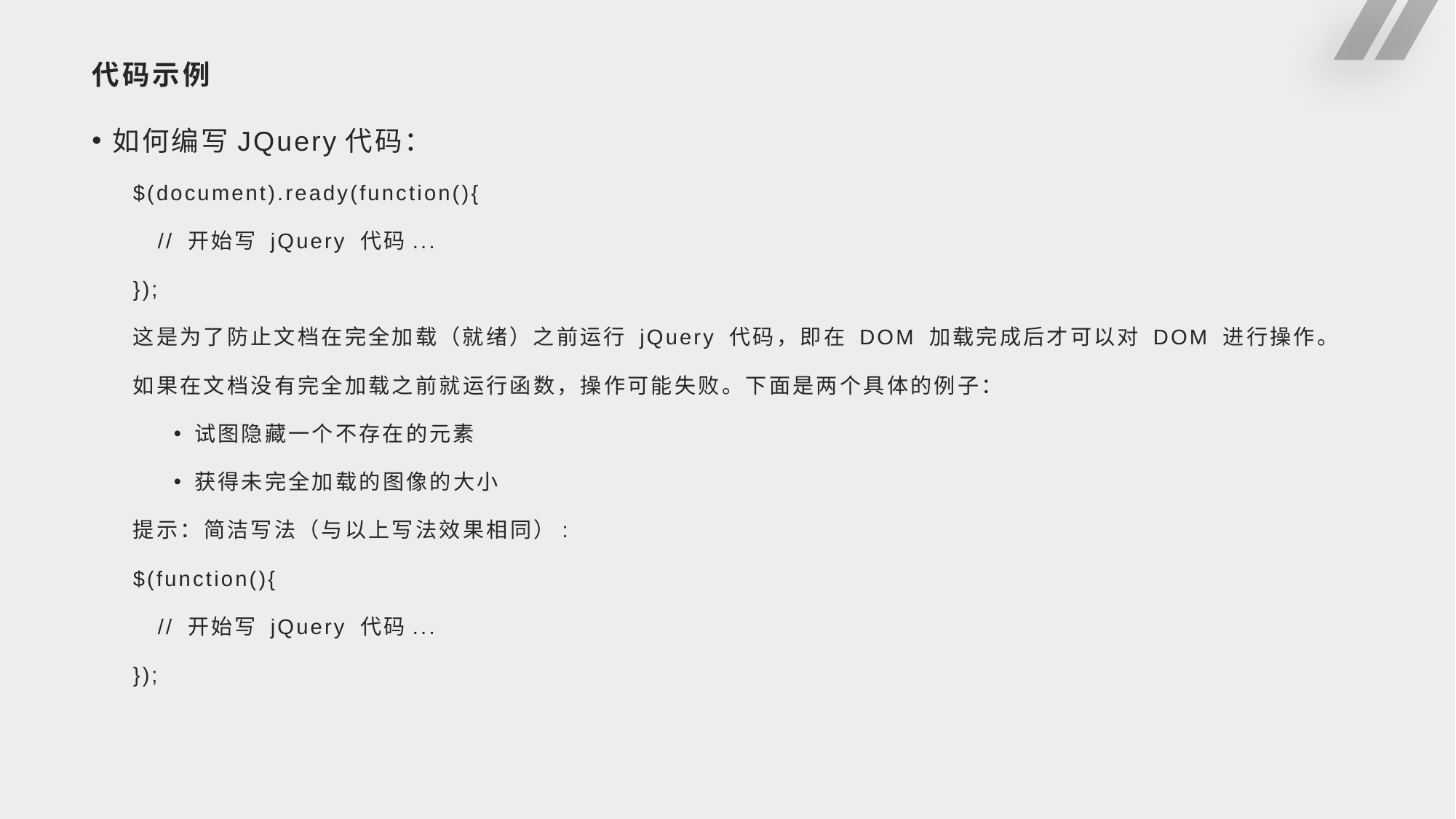

# 代码示例
如何编写JQuery代码：
$(document).ready(function(){
   // 开始写 jQuery 代码...
});
这是为了防止文档在完全加载（就绪）之前运行 jQuery 代码，即在 DOM 加载完成后才可以对 DOM 进行操作。
如果在文档没有完全加载之前就运行函数，操作可能失败。下面是两个具体的例子：
试图隐藏一个不存在的元素
获得未完全加载的图像的大小
提示：简洁写法（与以上写法效果相同）:
$(function(){
   // 开始写 jQuery 代码...
});